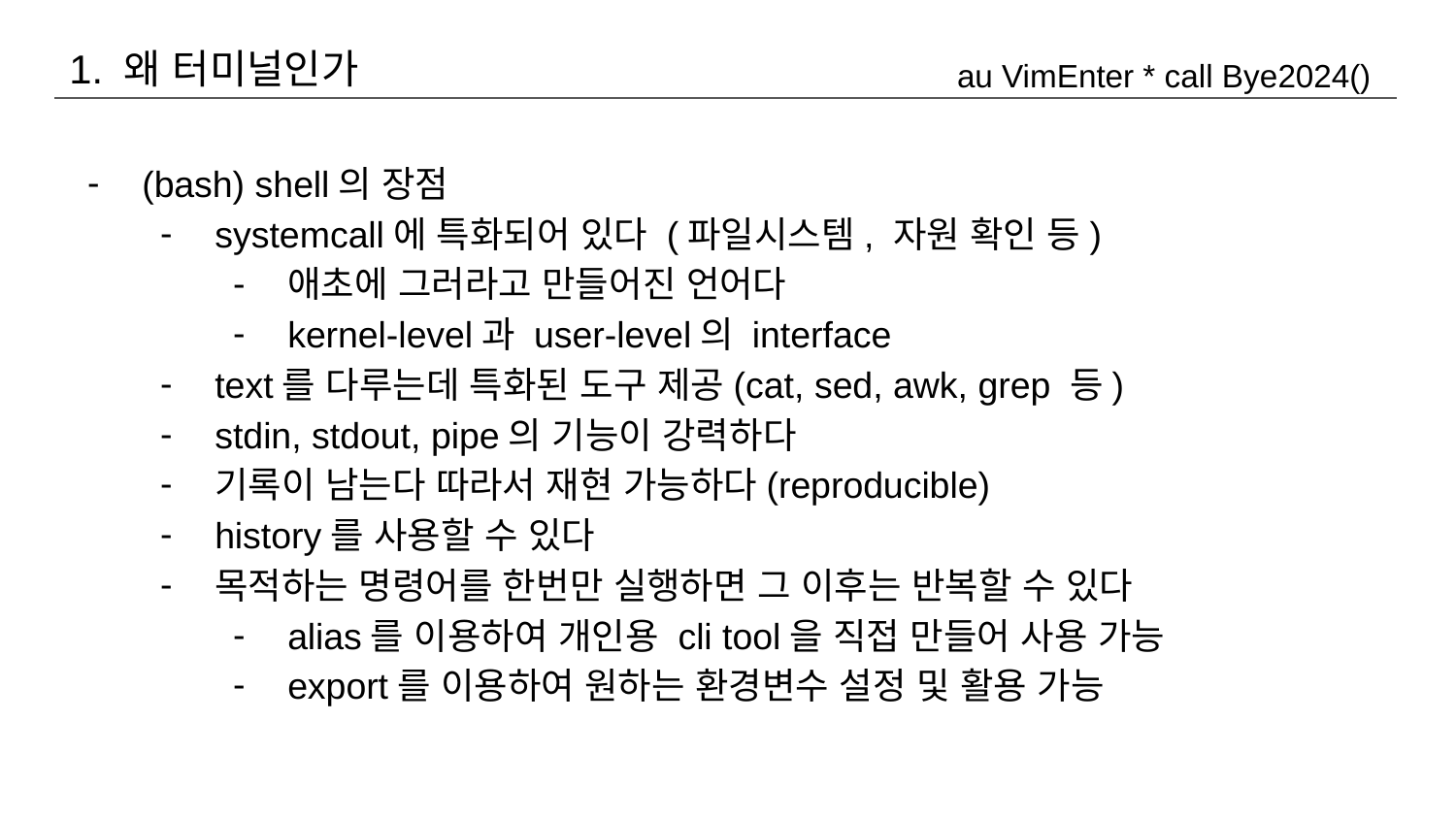

1. 왜 터미널인가
au VimEnter * call Bye2024()
(bash) shell의 장점
systemcall에 특화되어 있다 (파일시스템, 자원 확인 등)
애초에 그러라고 만들어진 언어다
kernel-level과 user-level의 interface
text를 다루는데 특화된 도구 제공(cat, sed, awk, grep 등)
stdin, stdout, pipe의 기능이 강력하다
기록이 남는다 따라서 재현 가능하다(reproducible)
history를 사용할 수 있다
목적하는 명령어를 한번만 실행하면 그 이후는 반복할 수 있다
alias를 이용하여 개인용 cli tool을 직접 만들어 사용 가능
export를 이용하여 원하는 환경변수 설정 및 활용 가능